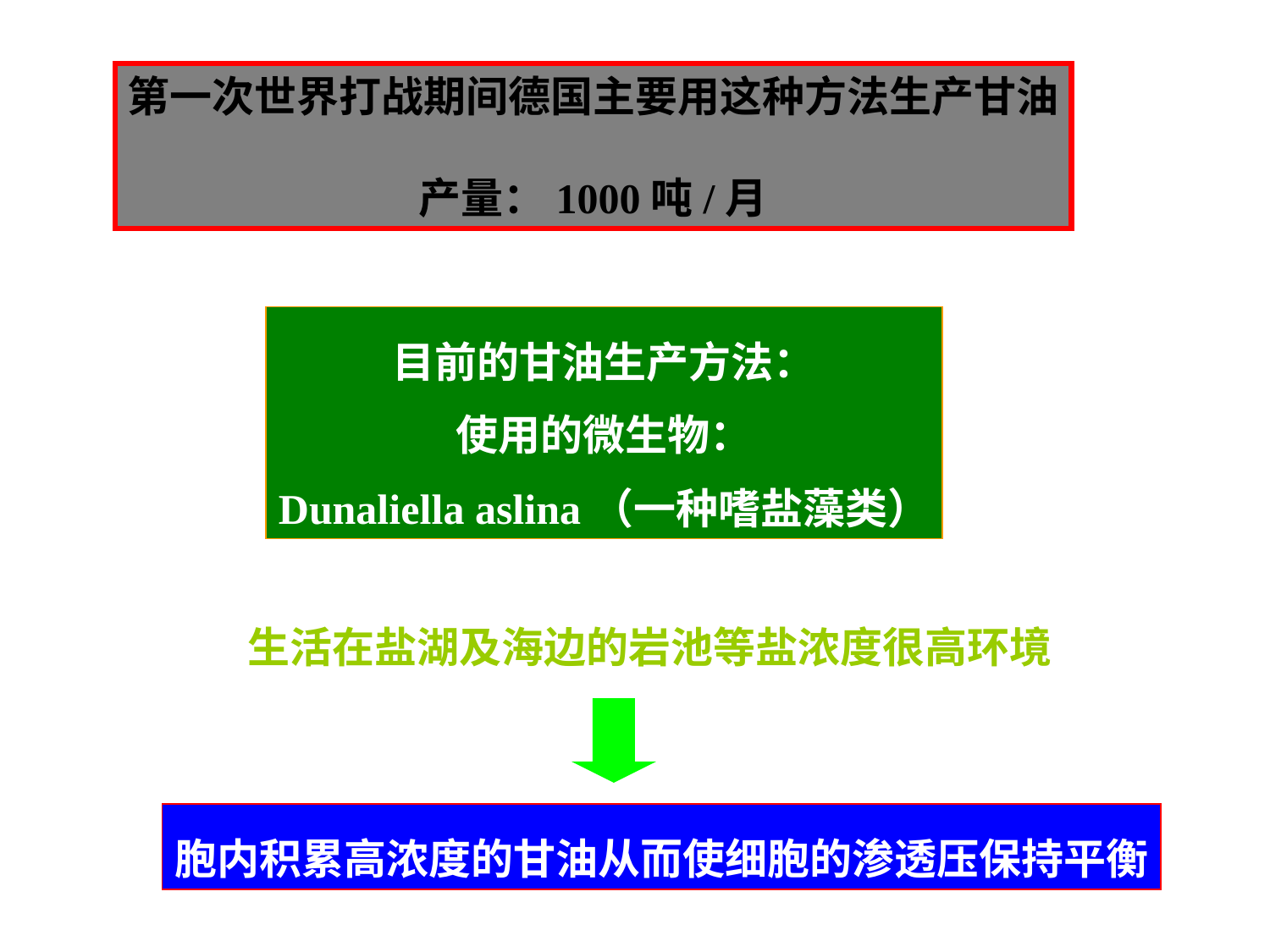

第一次世界打战期间德国主要用这种方法生产甘油

产量：1000吨/月
目前的甘油生产方法：
使用的微生物：
Dunaliella aslina（一种嗜盐藻类）
生活在盐湖及海边的岩池等盐浓度很高环境

胞内积累高浓度的甘油从而使细胞的渗透压保持平衡